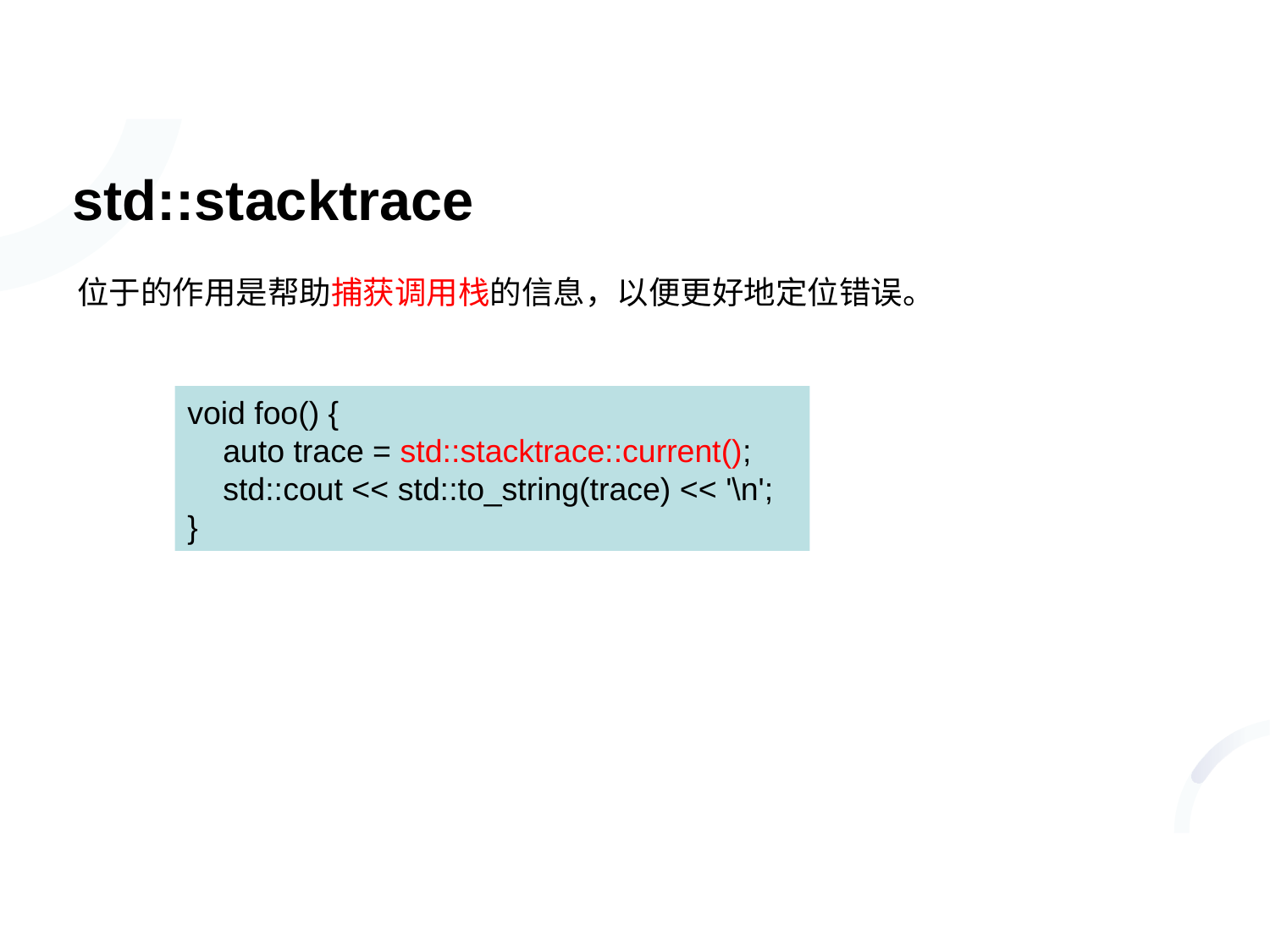

# std::stacktrace
位于的作用是帮助捕获调用栈的信息，以便更好地定位错误。
void foo() {
    auto trace = std::stacktrace::current();
    std::cout << std::to_string(trace) << '\n';
}